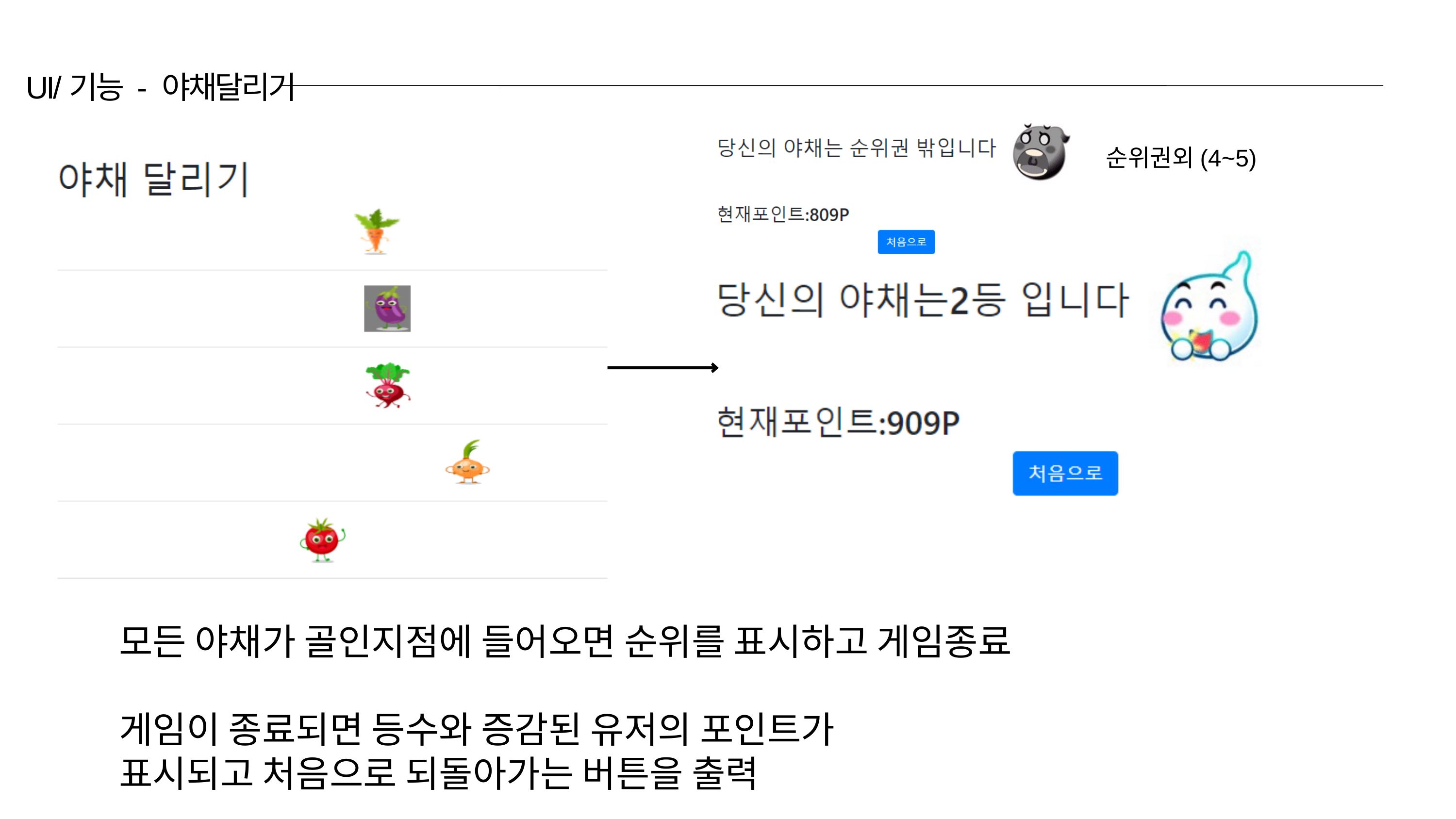

UI/기능 - 야채달리기

순위권외(4~5)

모든 야채가 골인지점에 들어오면 순위를 표시하고 게임종료

게임이 종료되면 등수와 증감된 유저의 포인트가
표시되고 처음으로 되돌아가는 버튼을 출력